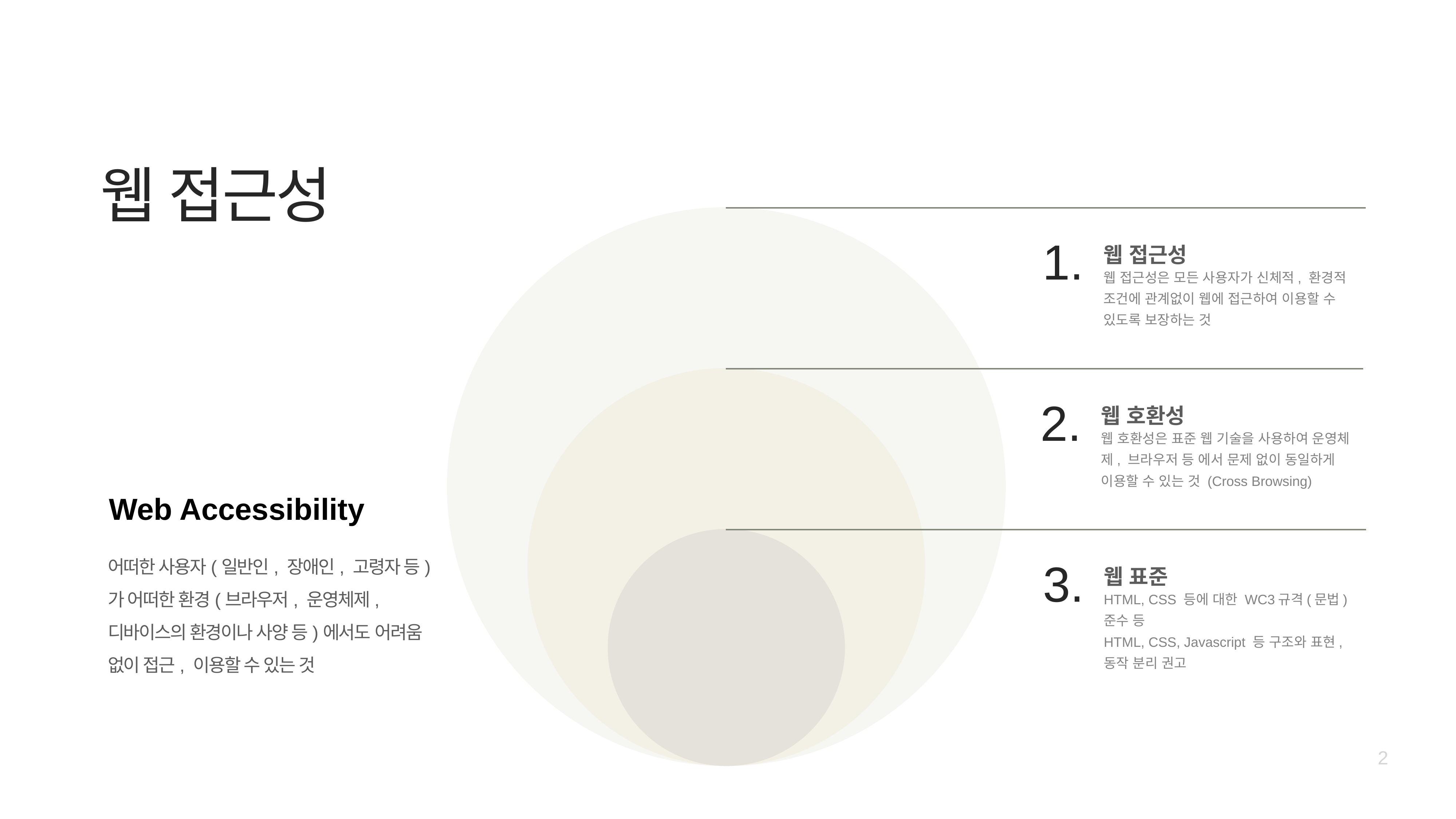

# 웹 접근성

웹 접근성
1.
웹 접근성은 모든 사용자가 신체적, 환경적 조건에 관계없이 웹에 접근하여 이용할 수 있도록 보장하는 것

웹 호환성
2.
웹 호환성은 표준 웹 기술을 사용하여 운영체제, 브라우저 등 에서 문제 없이 동일하게 이용할 수 있는 것 (Cross Browsing)
Web Accessibility

어떠한 사용자(일반인, 장애인, 고령자 등)가 어떠한 환경(브라우저, 운영체제, 디바이스의 환경이나 사양 등)에서도 어려움 없이 접근, 이용할 수 있는 것
웹 표준
3.
HTML, CSS 등에 대한 WC3규격(문법) 준수 등
HTML, CSS, Javascript 등 구조와 표현, 동작 분리 권고
2